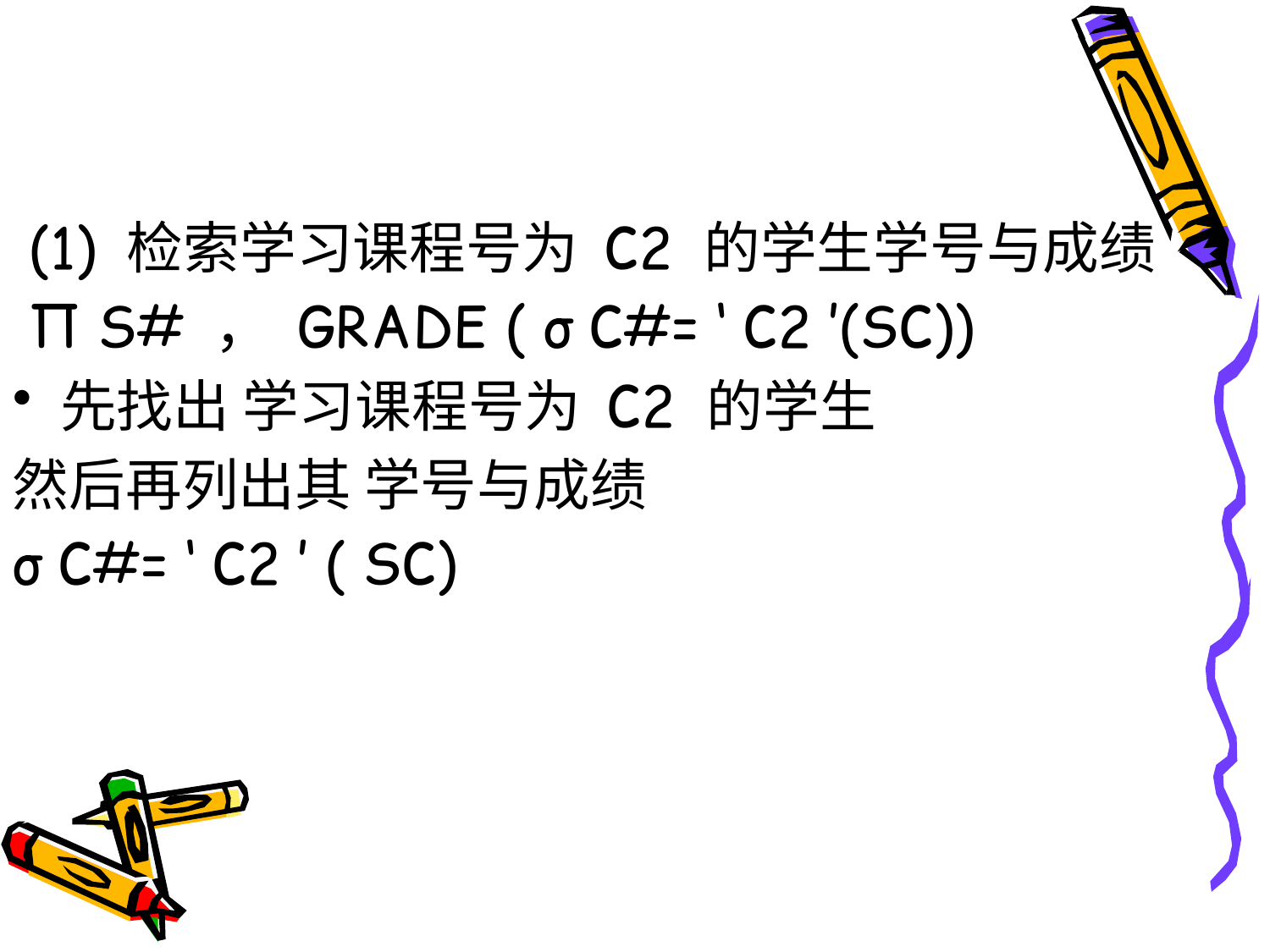

#
 (1) 检索学习课程号为 C2 的学生学号与成绩
 ∏ S# ， GRADE ( σ C#= ‘ C2 ’(SC))
先找出 学习课程号为 C2 的学生
然后再列出其 学号与成绩
σ C#= ‘ C2 ’ ( SC)